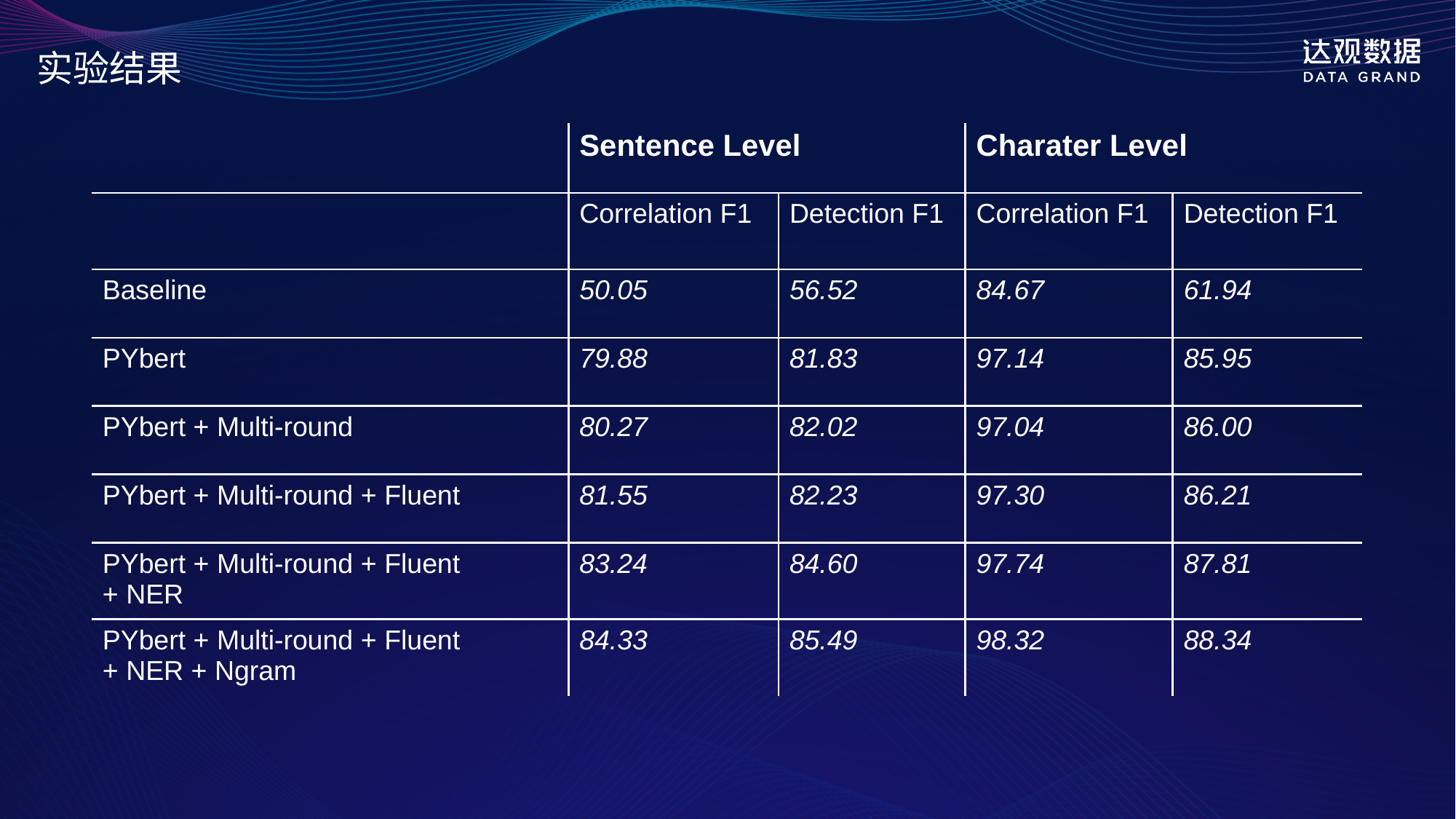

实验结果
|  | Sentence Level |  | Charater Level |  |
| --- | --- | --- | --- | --- |
|  | Correlation F1 | Detection F1 | Correlation F1 | Detection F1 |
| Baseline | 50.05 | 56.52 | 84.67 | 61.94 |
| PYbert | 79.88 | 81.83 | 97.14 | 85.95 |
| PYbert + Multi-round | 80.27 | 82.02 | 97.04 | 86.00 |
| PYbert + Multi-round + Fluent | 81.55 | 82.23 | 97.30 | 86.21 |
| PYbert + Multi-round + Fluent + NER | 83.24 | 84.60 | 97.74 | 87.81 |
| PYbert + Multi-round + Fluent + NER + Ngram | 84.33 | 85.49 | 98.32 | 88.34 |